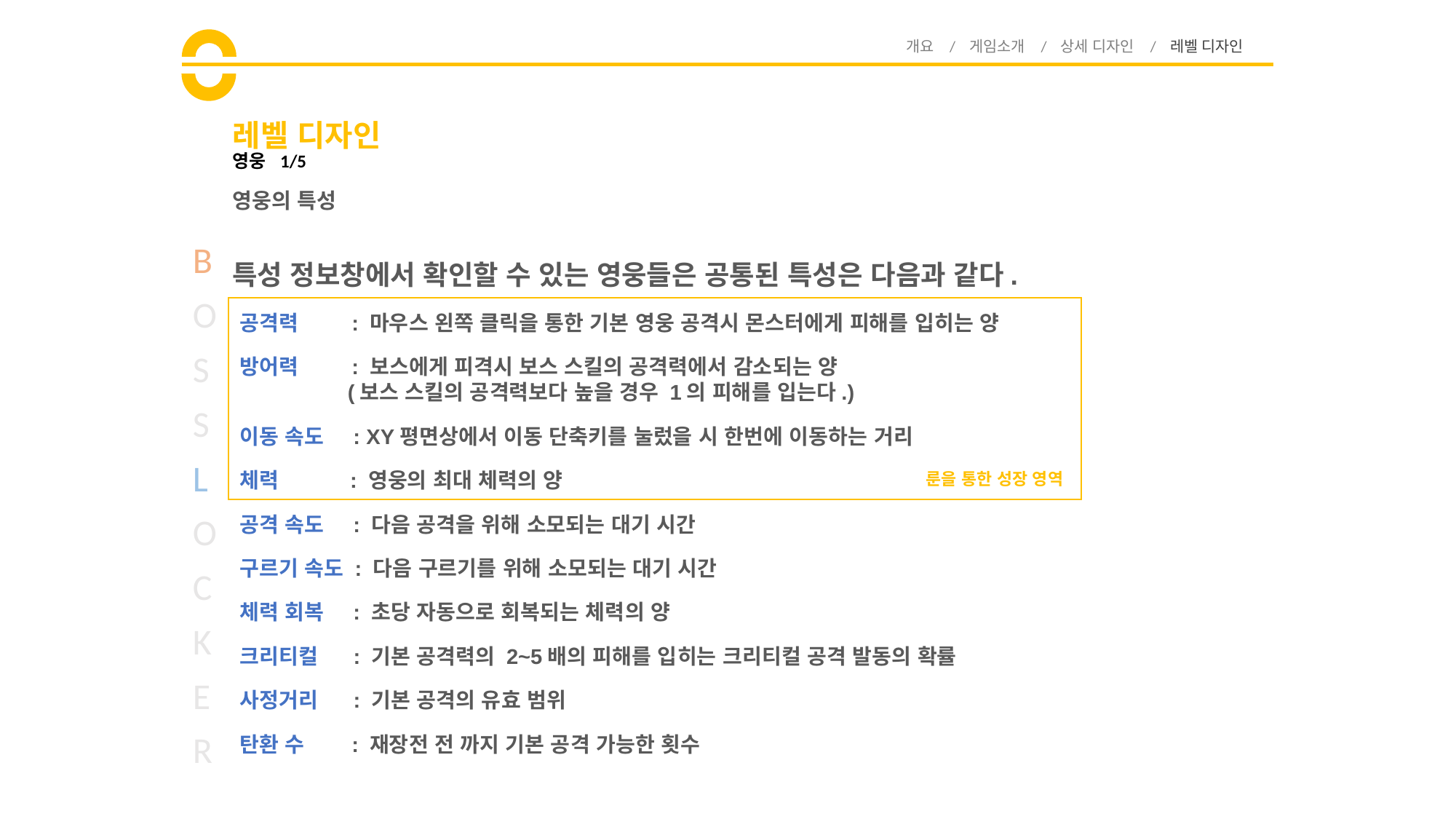

개요   /   게임소개   /   상세 디자인   /   레벨 디자인

# 레벨 디자인
영웅  1/5
영웅의 특성
B
O
S
S
L
O
C
K
E
R
특성 정보창에서 확인할 수 있는 영웅들은 공통된 특성은 다음과 같다.

공격력        : 마우스 왼쪽 클릭을 통한 기본 영웅 공격시 몬스터에게 피해를 입히는 양
방어력        : 보스에게 피격시 보스 스킬의 공격력에서 감소되는 양
                  (보스 스킬의 공격력보다 높을 경우 1의 피해를 입는다.)
이동 속도    : XY평면상에서 이동 단축키를 눌렀을 시 한번에 이동하는 거리
체력           : 영웅의 최대 체력의 양
룬을 통한 성장 영역
공격 속도    : 다음 공격을 위해 소모되는 대기 시간
구르기 속도 : 다음 구르기를 위해 소모되는 대기 시간
체력 회복    : 초당 자동으로 회복되는 체력의 양
크리티컬     : 기본 공격력의 2~5배의 피해를 입히는 크리티컬 공격 발동의 확률
사정거리     : 기본 공격의 유효 범위
탄환 수       : 재장전 전 까지 기본 공격 가능한 횟수